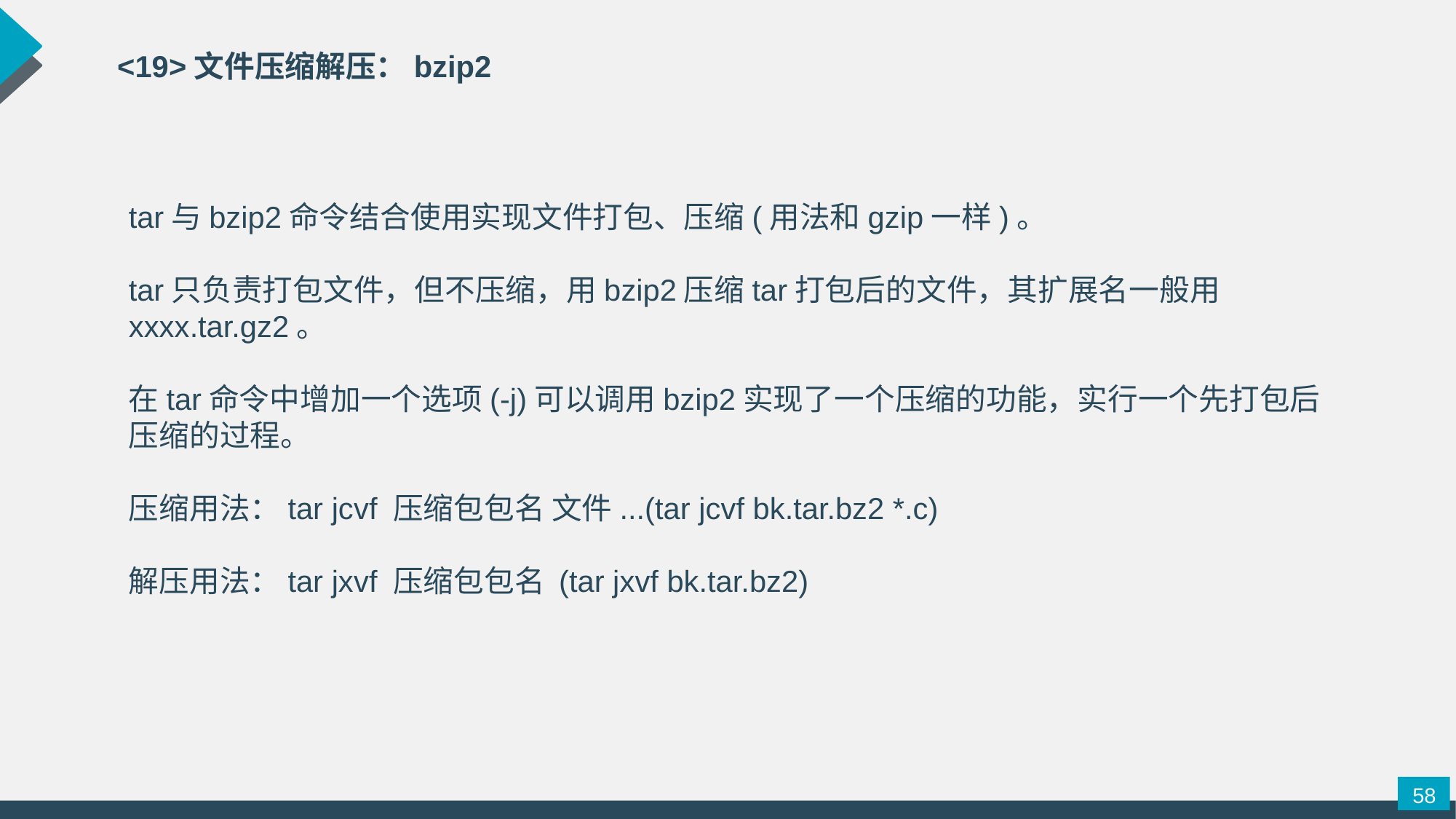

<19>文件压缩解压：bzip2
tar与bzip2命令结合使用实现文件打包、压缩(用法和gzip一样)。

tar只负责打包文件，但不压缩，用bzip2压缩tar打包后的文件，其扩展名一般用xxxx.tar.gz2。

在tar命令中增加一个选项(-j)可以调用bzip2实现了一个压缩的功能，实行一个先打包后压缩的过程。

压缩用法：tar jcvf 压缩包包名 文件...(tar jcvf bk.tar.bz2 *.c)

解压用法：tar jxvf 压缩包包名 (tar jxvf bk.tar.bz2)